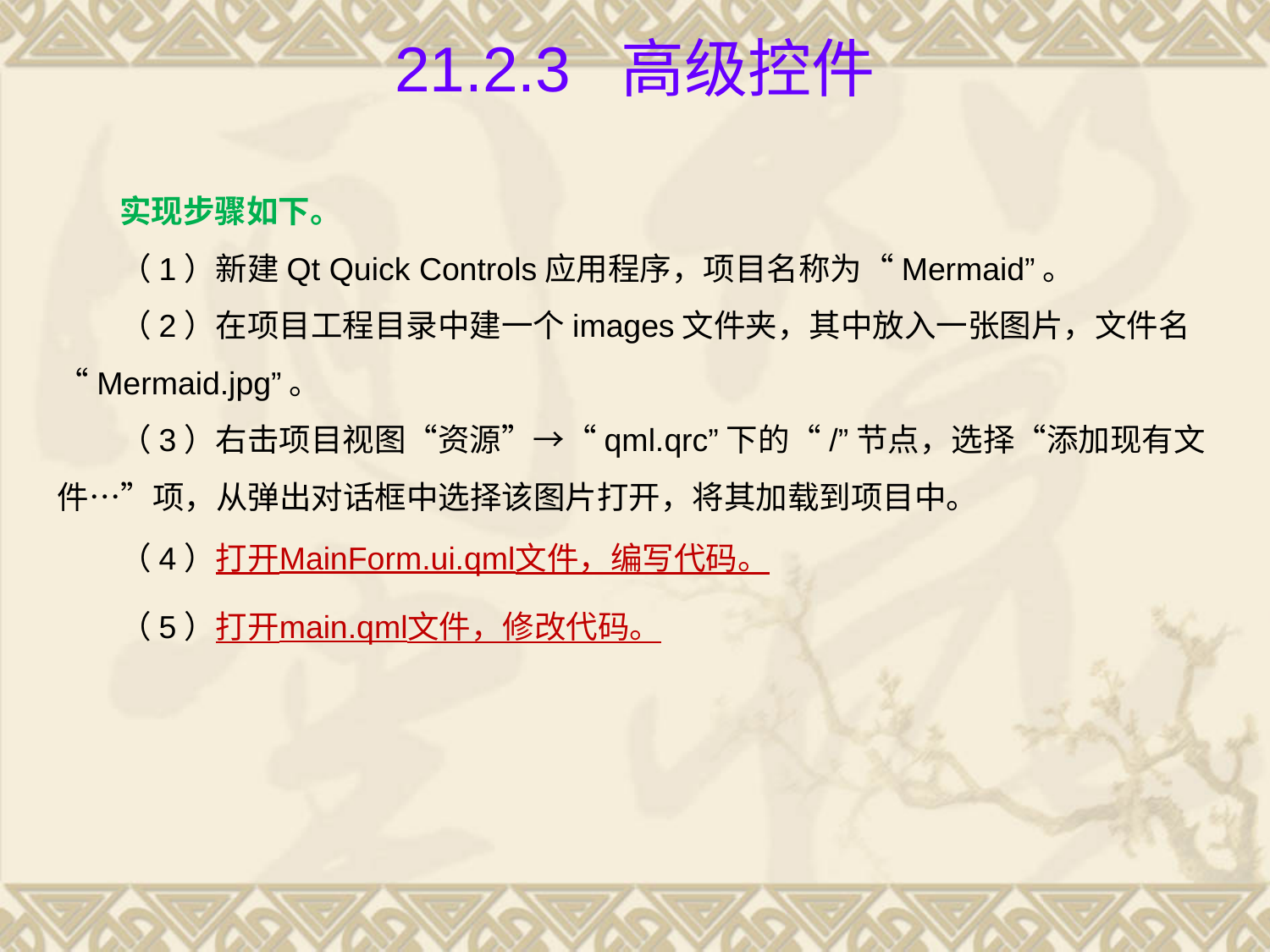

# 21.2.3  高级控件
实现步骤如下。
（1）新建Qt Quick Controls应用程序，项目名称为“Mermaid”。
（2）在项目工程目录中建一个images文件夹，其中放入一张图片，文件名“Mermaid.jpg”。
（3）右击项目视图“资源”→“qml.qrc”下的“/”节点，选择“添加现有文件…”项，从弹出对话框中选择该图片打开，将其加载到项目中。
（4）打开MainForm.ui.qml文件，编写代码。
（5）打开main.qml文件，修改代码。